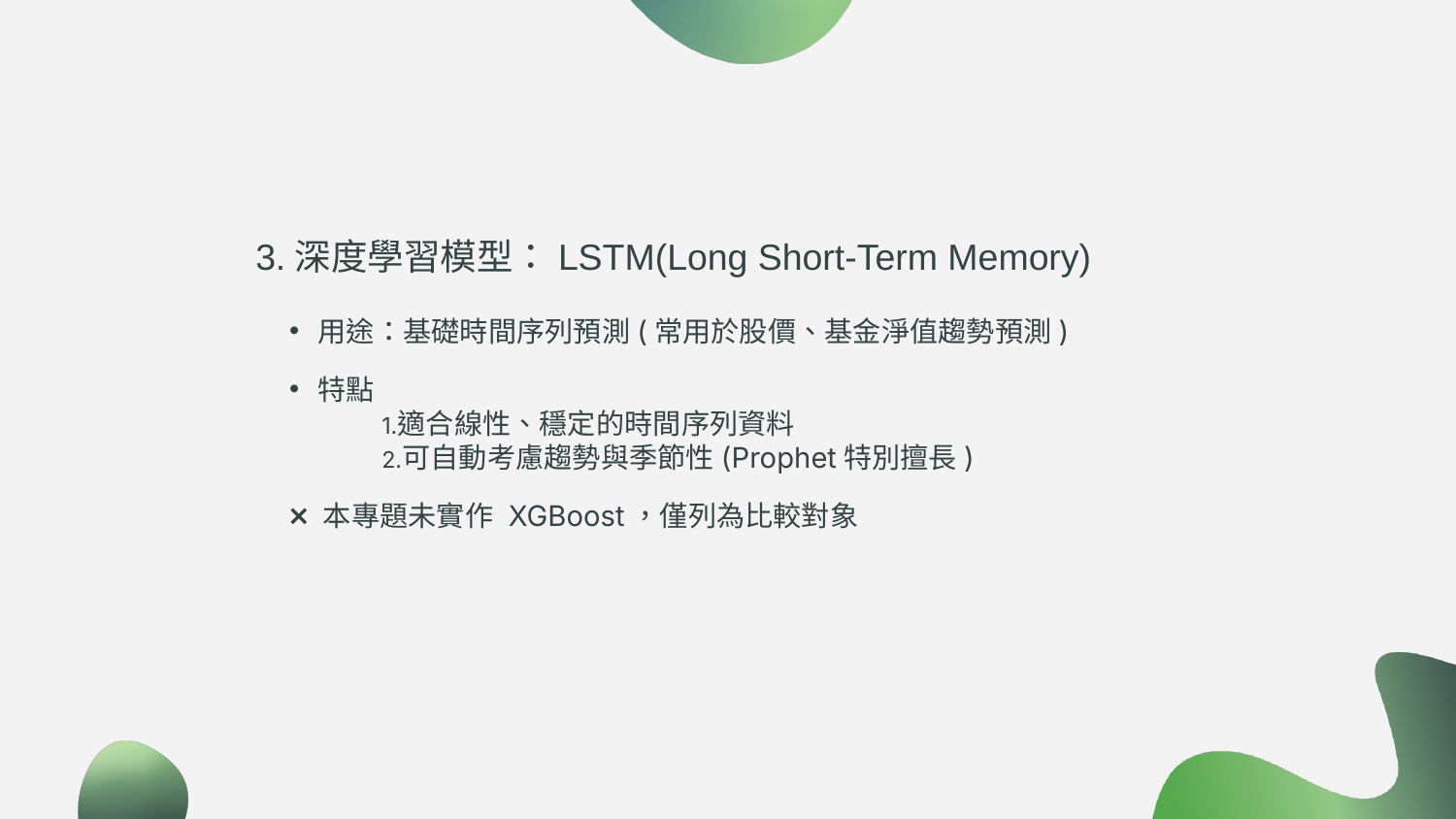

3.深度學習模型：LSTM(Long Short-Term Memory)
用途：基礎時間序列預測(常用於股價、基金淨值趨勢預測)
特點
適合線性、穩定的時間序列資料
可自動考慮趨勢與季節性(Prophet特別擅長)
❌ 本專題未實作 XGBoost，僅列為比較對象